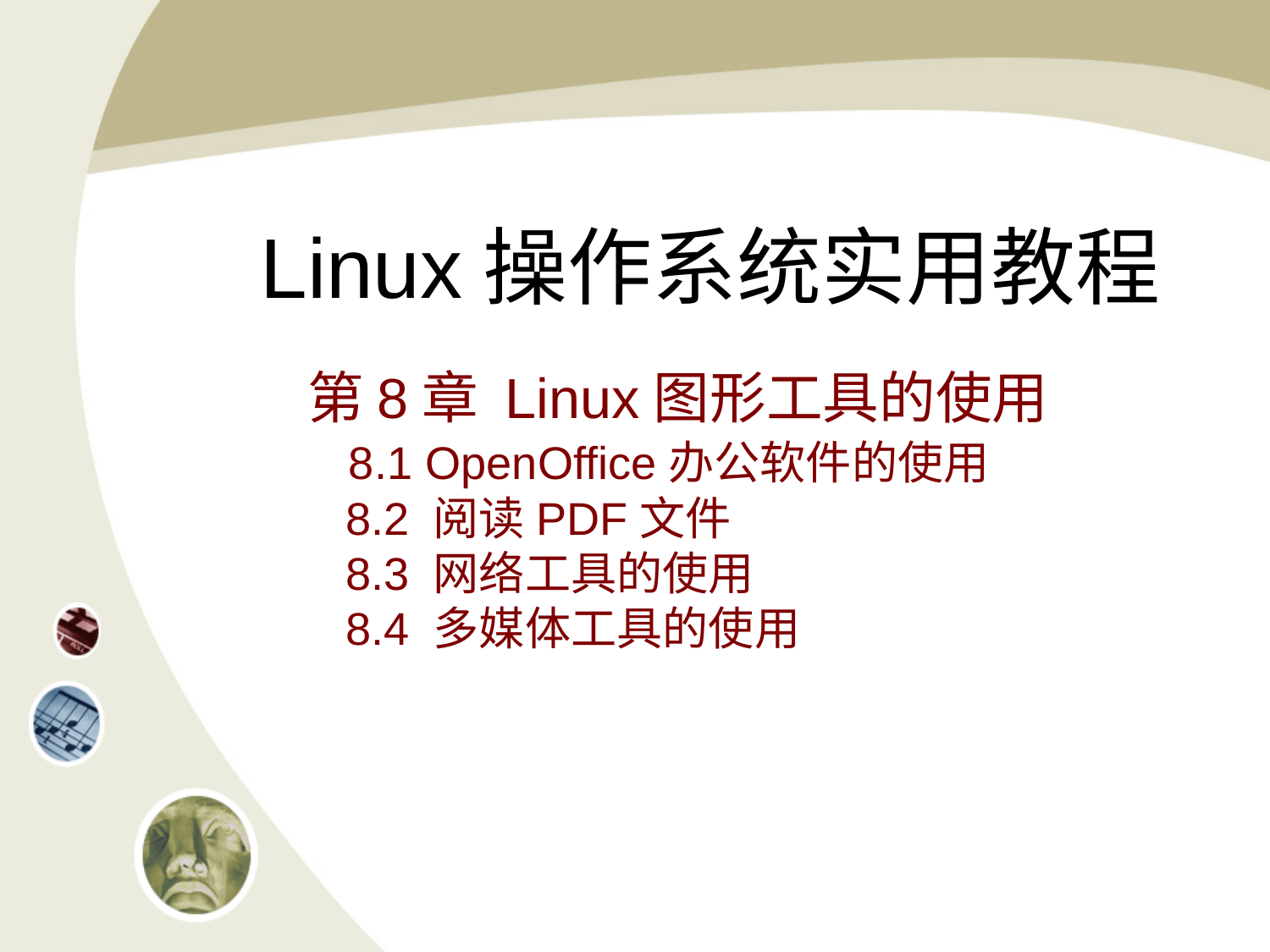

# Linux操作系统实用教程
第8章 Linux图形工具的使用
   8.1 OpenOffice办公软件的使用
   8.2 阅读PDF文件
   8.3 网络工具的使用
   8.4 多媒体工具的使用